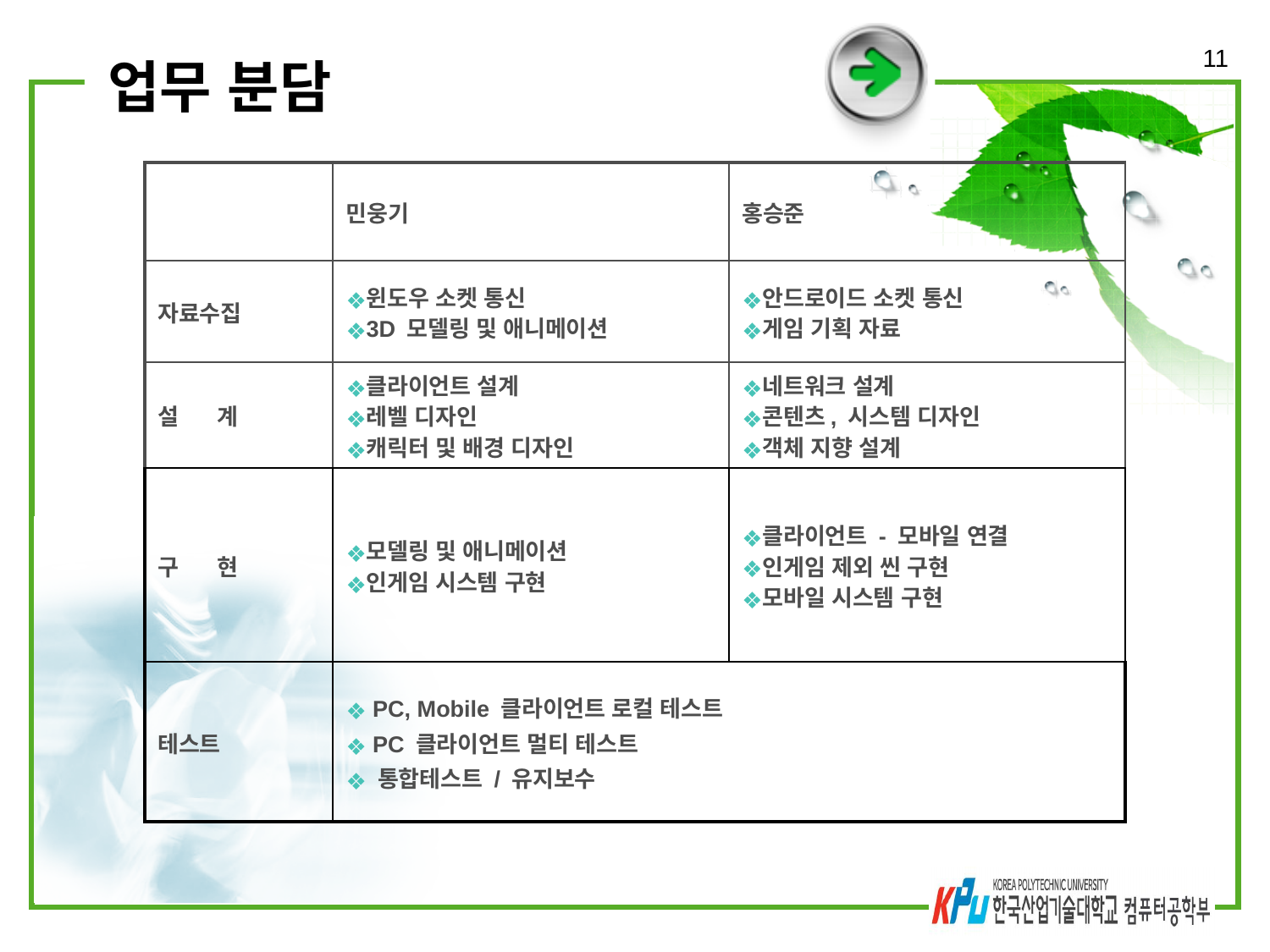

11
# 업무 분담
|  | 민웅기 | 홍승준 |
| --- | --- | --- |
| 자료수집 | 윈도우 소켓 통신 3D 모델링 및 애니메이션 | 안드로이드 소켓 통신 게임 기획 자료 |
| 설 계 | 클라이언트 설계 레벨 디자인 캐릭터 및 배경 디자인 | 네트워크 설계 콘텐츠, 시스템 디자인 객체 지향 설계 |
| 구 현 | 모델링 및 애니메이션 인게임 시스템 구현 | 클라이언트 - 모바일 연결 인게임 제외 씬 구현 모바일 시스템 구현 |
| 테스트 | PC, Mobile 클라이언트 로컬 테스트 PC 클라이언트 멀티 테스트 통합테스트 / 유지보수 |  |